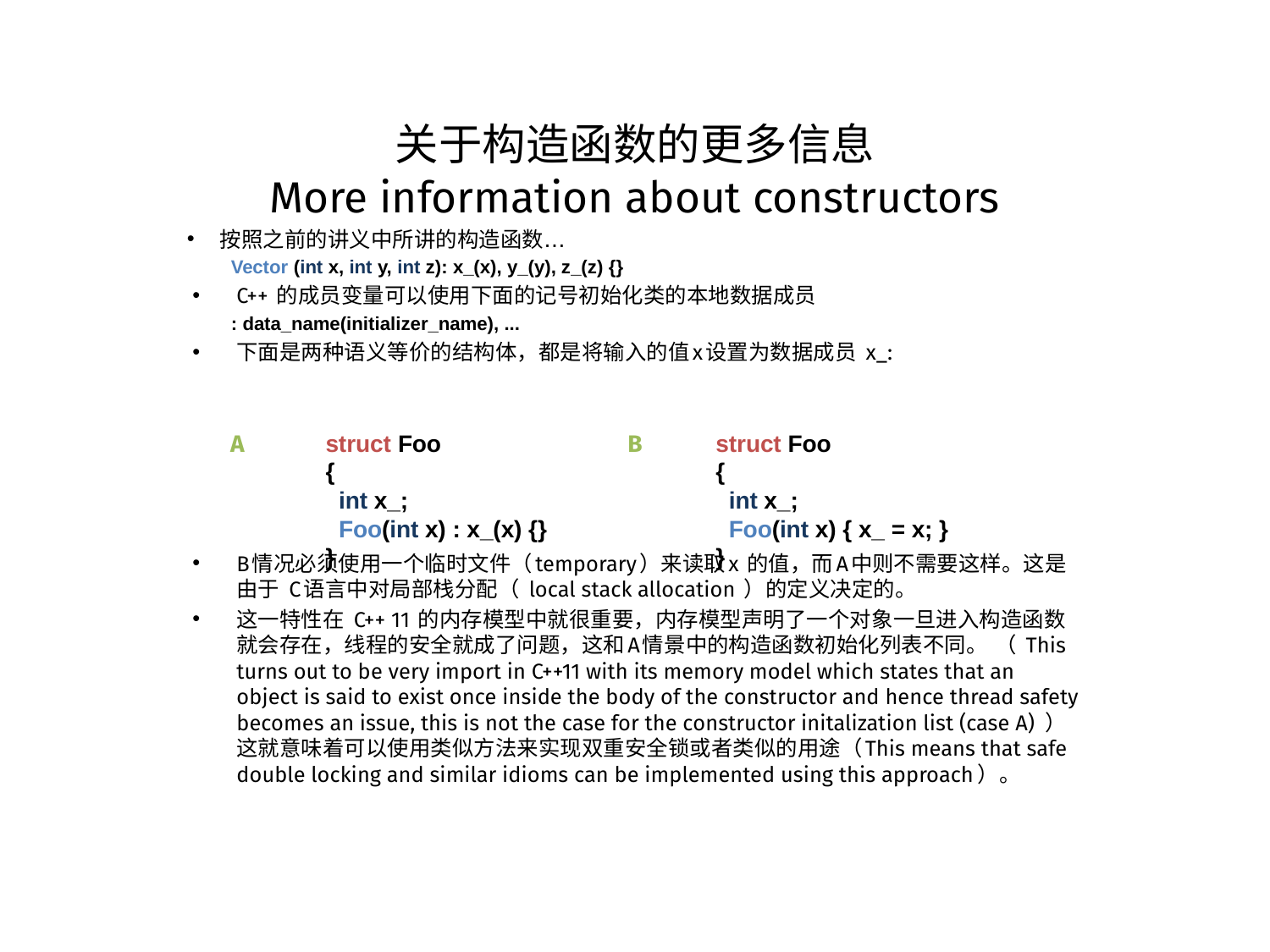

关于构造函数的更多信息
More information about constructors
按照之前的讲义中所讲的构造函数…
Vector (int x, int y, int z): x_(x), y_(y), z_(z) {}
C++ 的成员变量可以使用下面的记号初始化类的本地数据成员
: data_name(initializer_name), ...
下面是两种语义等价的结构体，都是将输入的值x设置为数据成员 x_:

B情况必须使用一个临时文件（temporary）来读取x 的值，而A中则不需要这样。这是由于 C语言中对局部栈分配（ local stack allocation ）的定义决定的。
这一特性在 C++ 11 的内存模型中就很重要，内存模型声明了一个对象一旦进入构造函数就会存在，线程的安全就成了问题，这和A情景中的构造函数初始化列表不同。 （ This turns out to be very import in C++11 with its memory model which states that an object is said to exist once inside the body of the constructor and hence thread safety becomes an issue, this is not the case for the constructor initalization list (case A) ）这就意味着可以使用类似方法来实现双重安全锁或者类似的用途（This means that safe double locking and similar idioms can be implemented using this approach）。
A
struct Foo
{
  int x_;
  Foo(int x) : x_(x) {}
}
B
struct Foo
{
  int x_;
  Foo(int x) { x_ = x; }
}